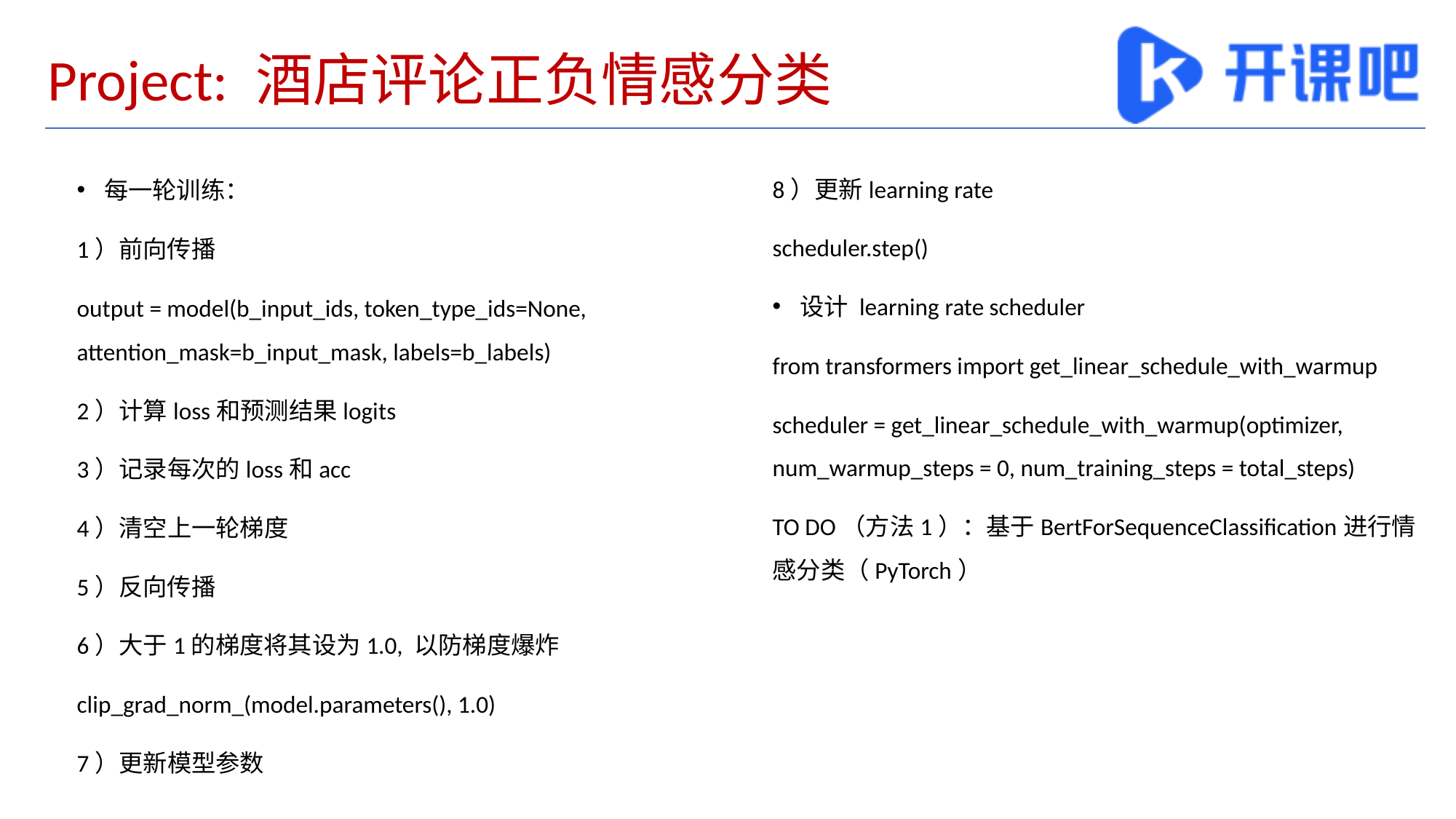

# Project: 酒店评论正负情感分类
8）更新learning rate
scheduler.step()
设计 learning rate scheduler
from transformers import get_linear_schedule_with_warmup
scheduler = get_linear_schedule_with_warmup(optimizer, num_warmup_steps = 0, num_training_steps = total_steps)
TO DO（方法1）：基于BertForSequenceClassification进行情感分类（PyTorch）

每一轮训练：
1）前向传播
output = model(b_input_ids, token_type_ids=None, attention_mask=b_input_mask, labels=b_labels)
2）计算loss和预测结果logits
3）记录每次的loss和acc
4）清空上一轮梯度
5）反向传播
6）大于1的梯度将其设为1.0, 以防梯度爆炸
clip_grad_norm_(model.parameters(), 1.0)
7）更新模型参数